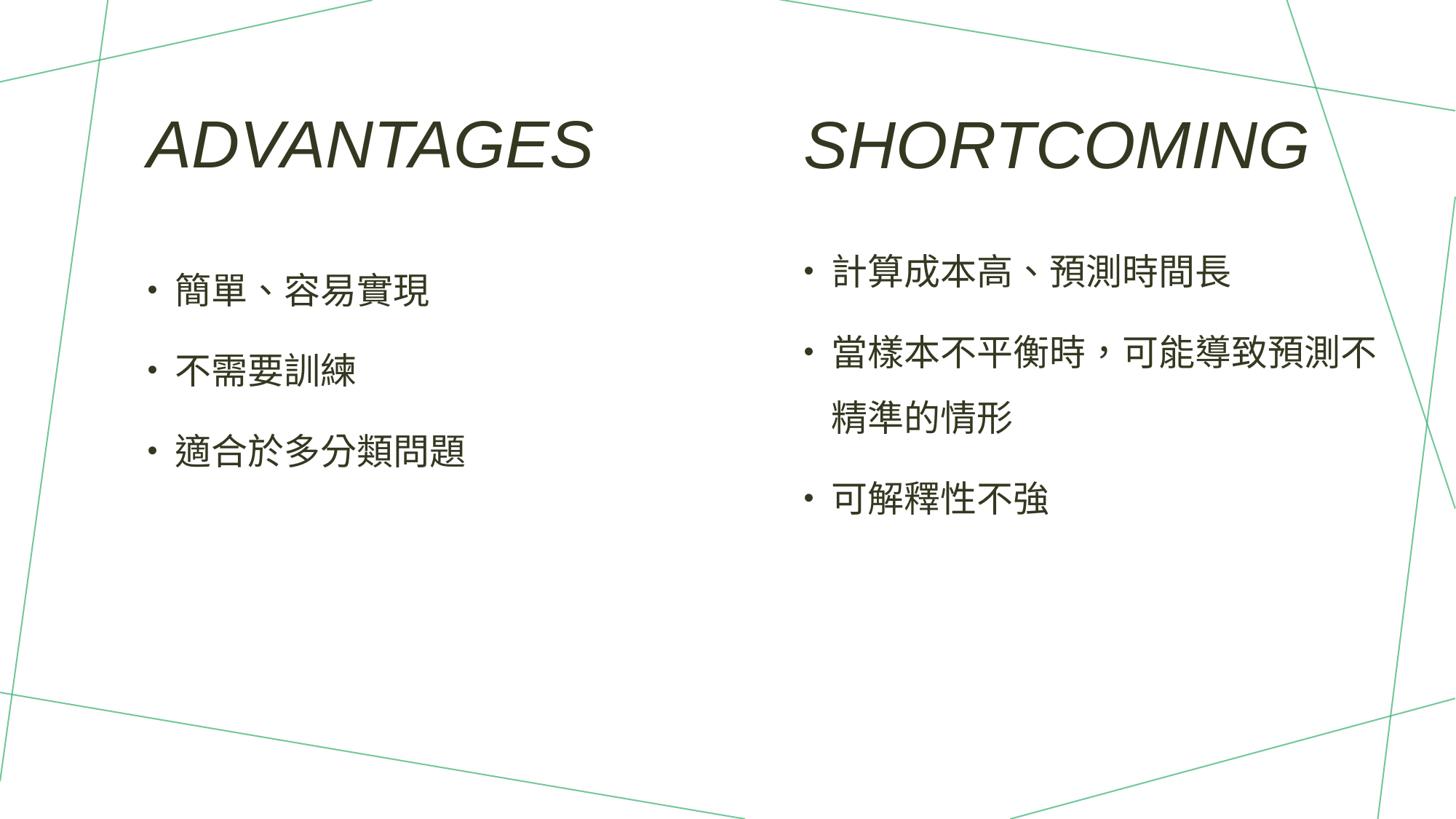

# advantages
shortcoming
計算成本高、預測時間長
當樣本不平衡時，可能導致預測不精準的情形
可解釋性不強

簡單、容易實現
不需要訓練
適合於多分類問題